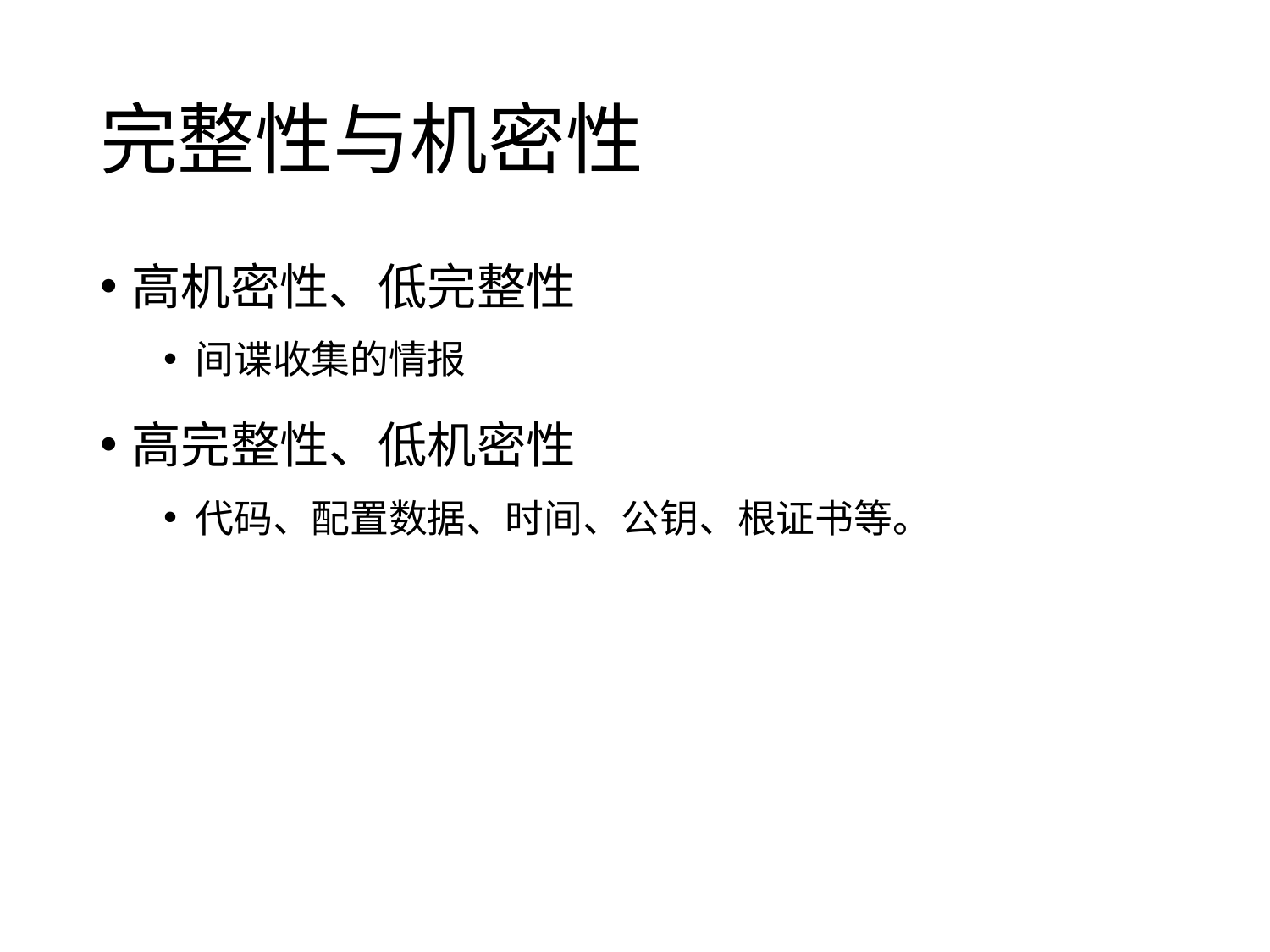

# 完整性与机密性
高机密性、低完整性
间谍收集的情报
高完整性、低机密性
代码、配置数据、时间、公钥、根证书等。